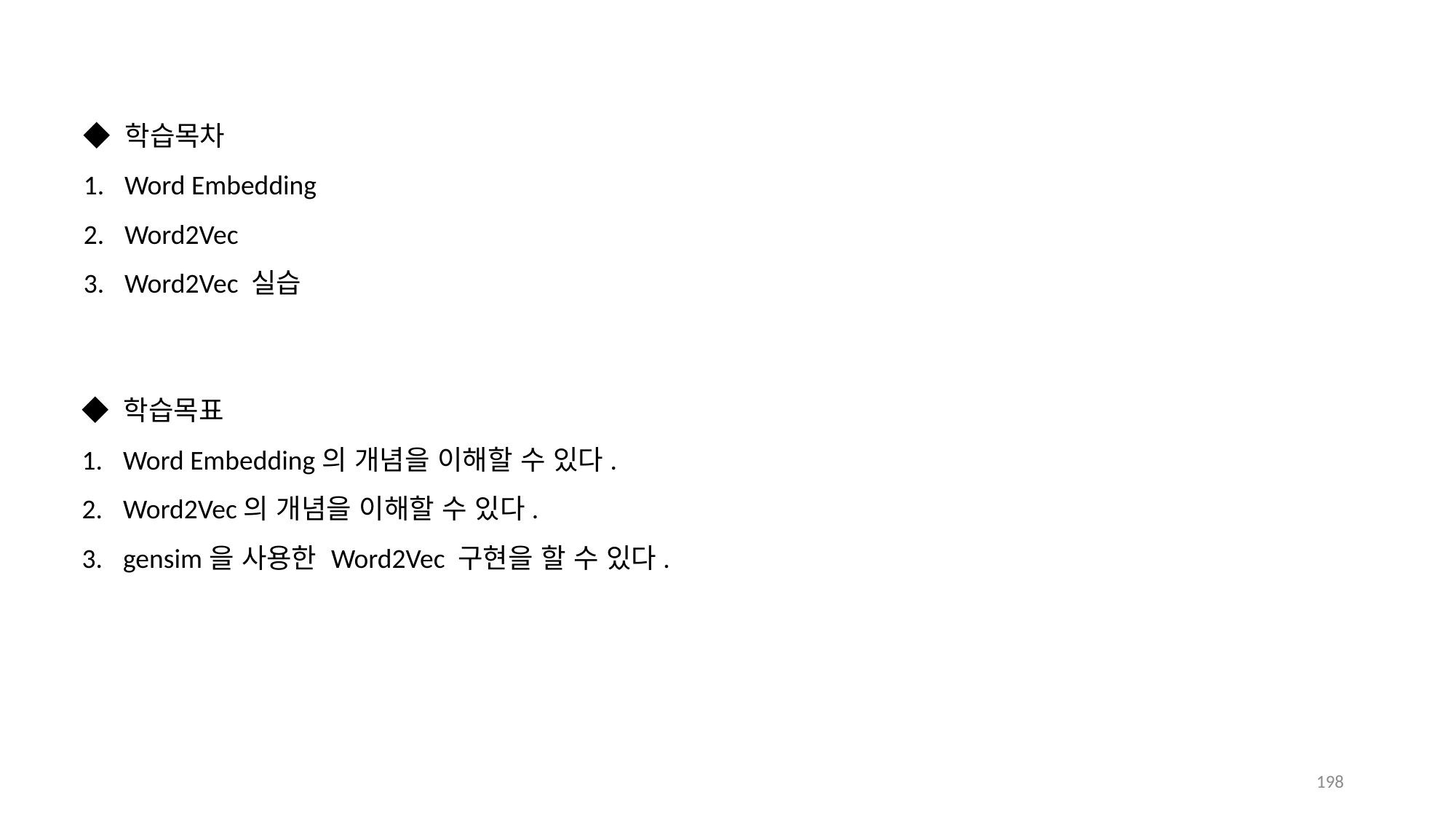

◆ 학습목차
Word Embedding
Word2Vec
Word2Vec 실습
◆ 학습목표
Word Embedding의 개념을 이해할 수 있다.
Word2Vec의 개념을 이해할 수 있다.
gensim을 사용한 Word2Vec 구현을 할 수 있다.
198